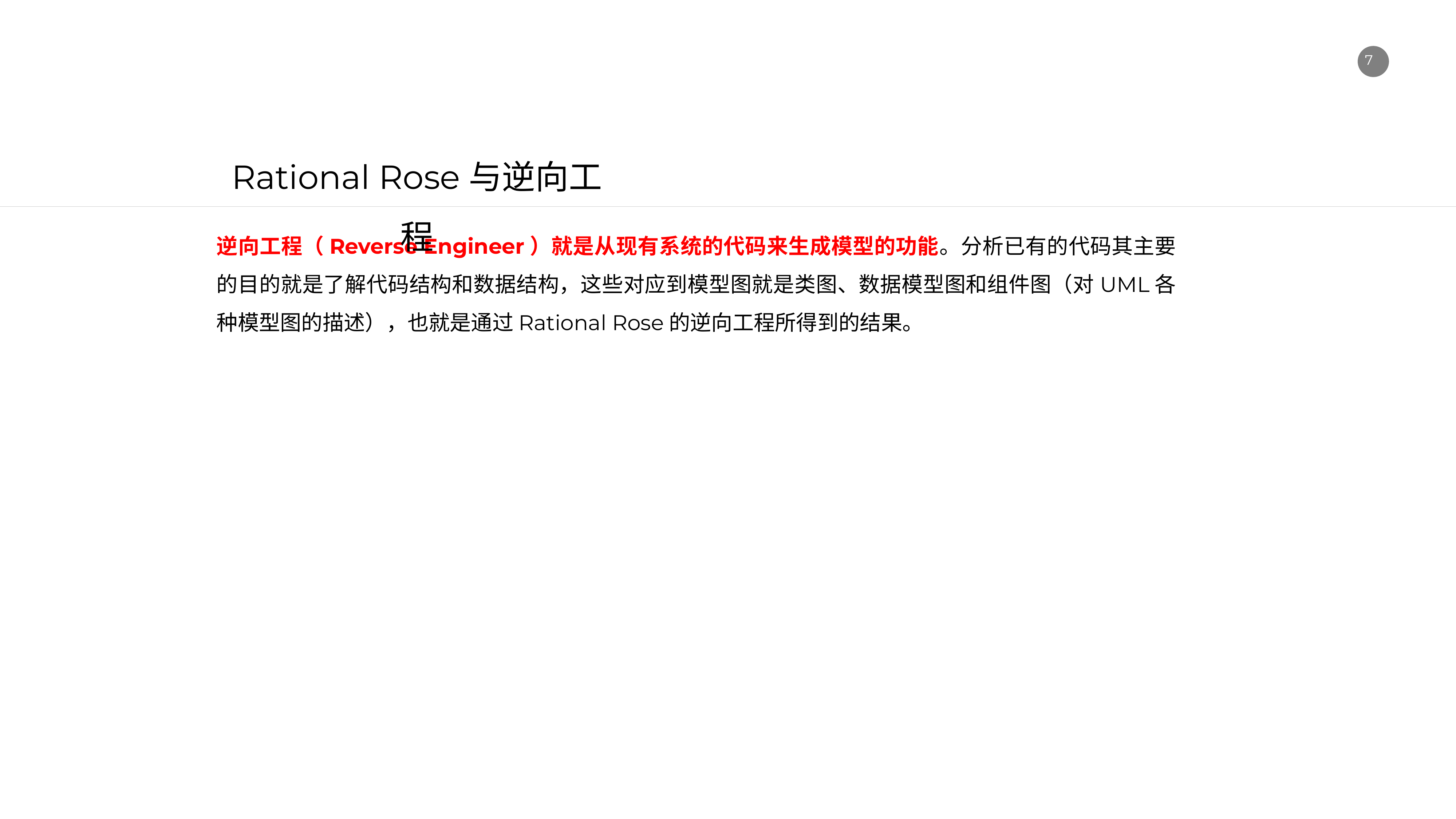

Rational Rose与逆向工程

逆向工程（Reverse Engineer）就是从现有系统的代码来生成模型的功能。分析已有的代码其主要的目的就是了解代码结构和数据结构，这些对应到模型图就是类图、数据模型图和组件图（对UML各种模型图的描述），也就是通过Rational Rose的逆向工程所得到的结果。